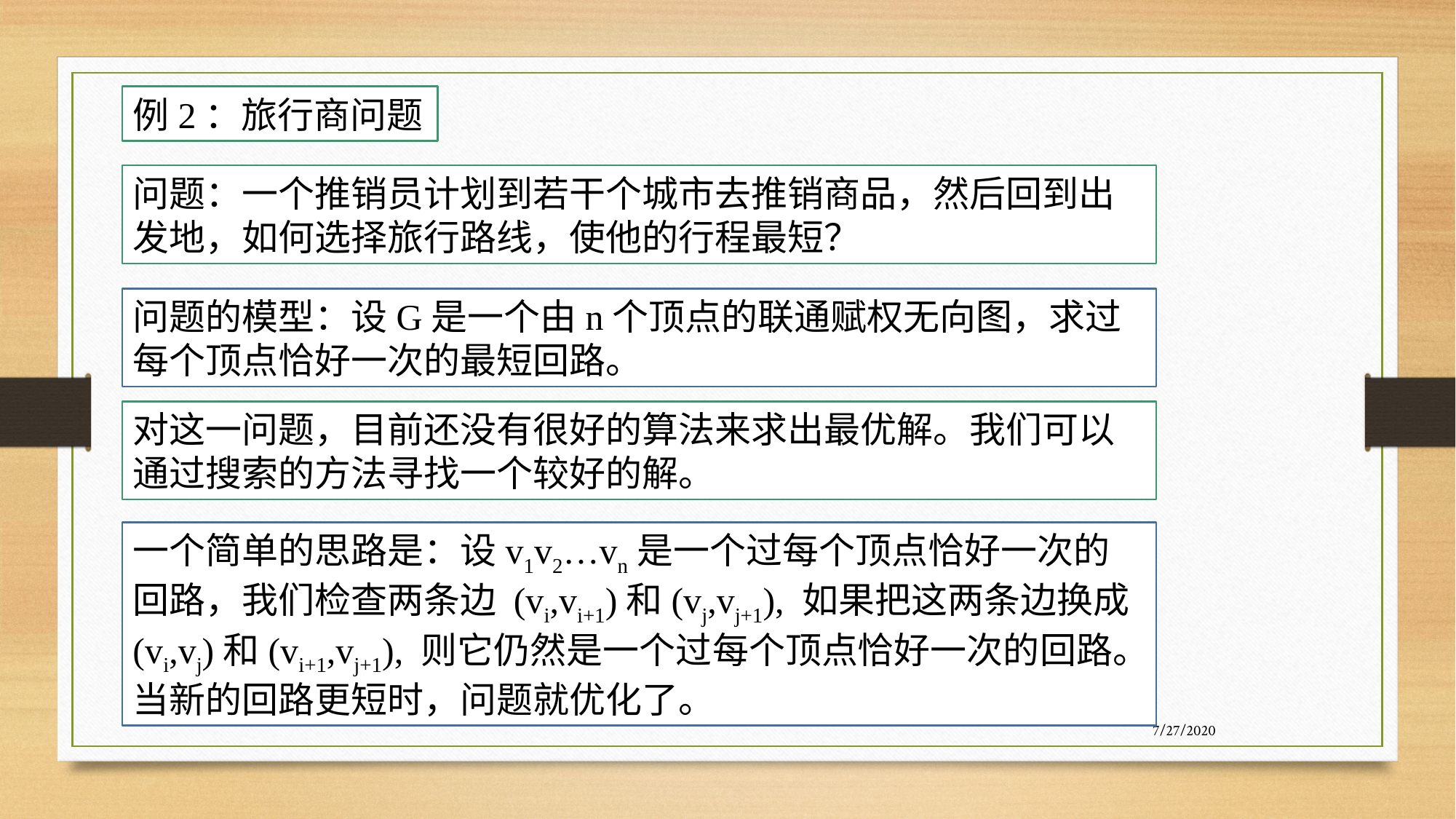

例2：旅行商问题
问题：一个推销员计划到若干个城市去推销商品，然后回到出发地，如何选择旅行路线，使他的行程最短？
问题的模型：设G是一个由n个顶点的联通赋权无向图，求过每个顶点恰好一次的最短回路。
对这一问题，目前还没有很好的算法来求出最优解。我们可以通过搜索的方法寻找一个较好的解。
一个简单的思路是：设v1v2…vn是一个过每个顶点恰好一次的回路，我们检查两条边 (vi,vi+1)和(vj,vj+1), 如果把这两条边换成(vi,vj)和(vi+1,vj+1), 则它仍然是一个过每个顶点恰好一次的回路。当新的回路更短时，问题就优化了。

7/27/2020